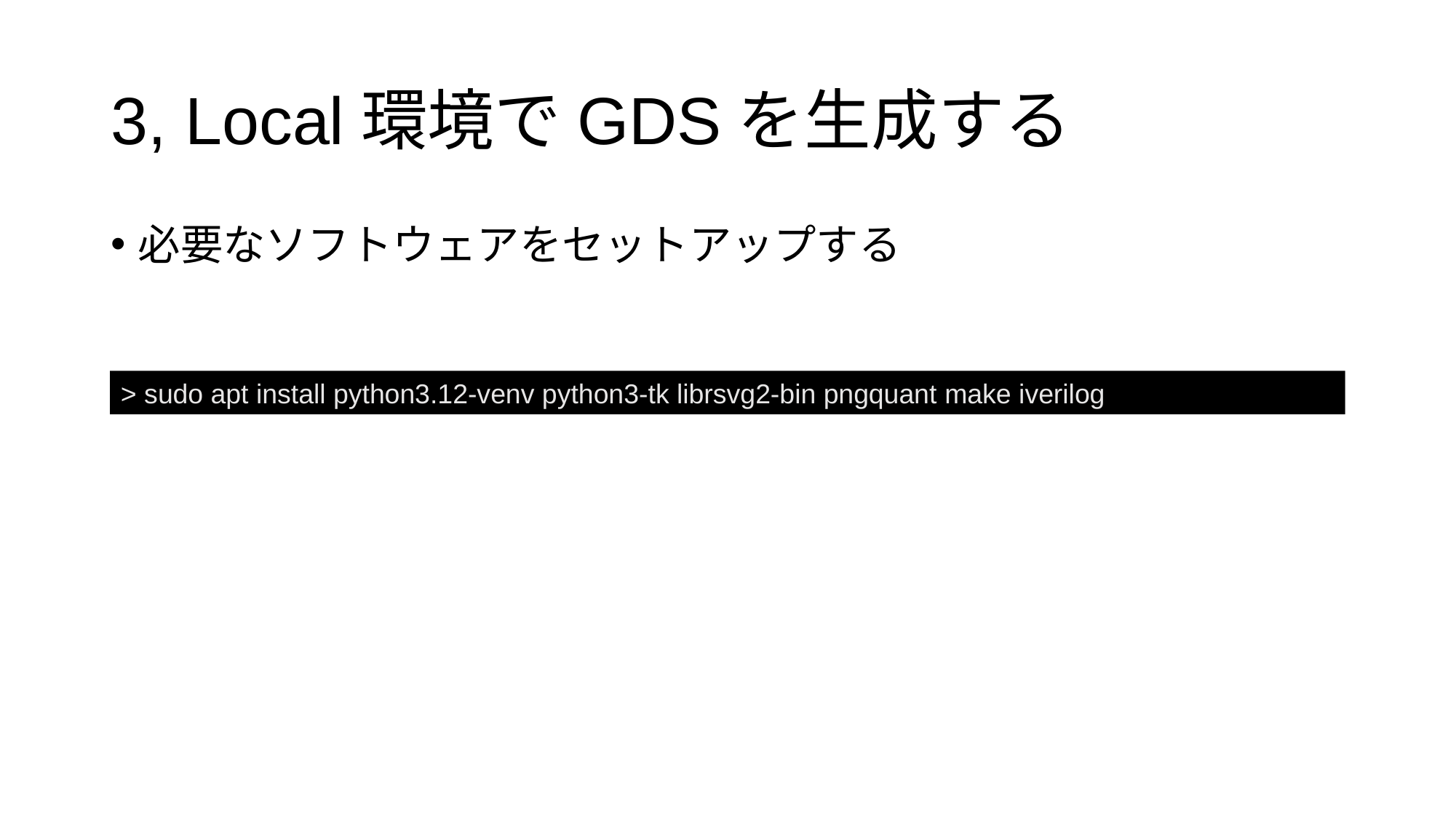

# 3, Local環境でGDSを生成する
必要なソフトウェアをセットアップする
> sudo apt install python3.12-venv python3-tk librsvg2-bin pngquant make iverilog